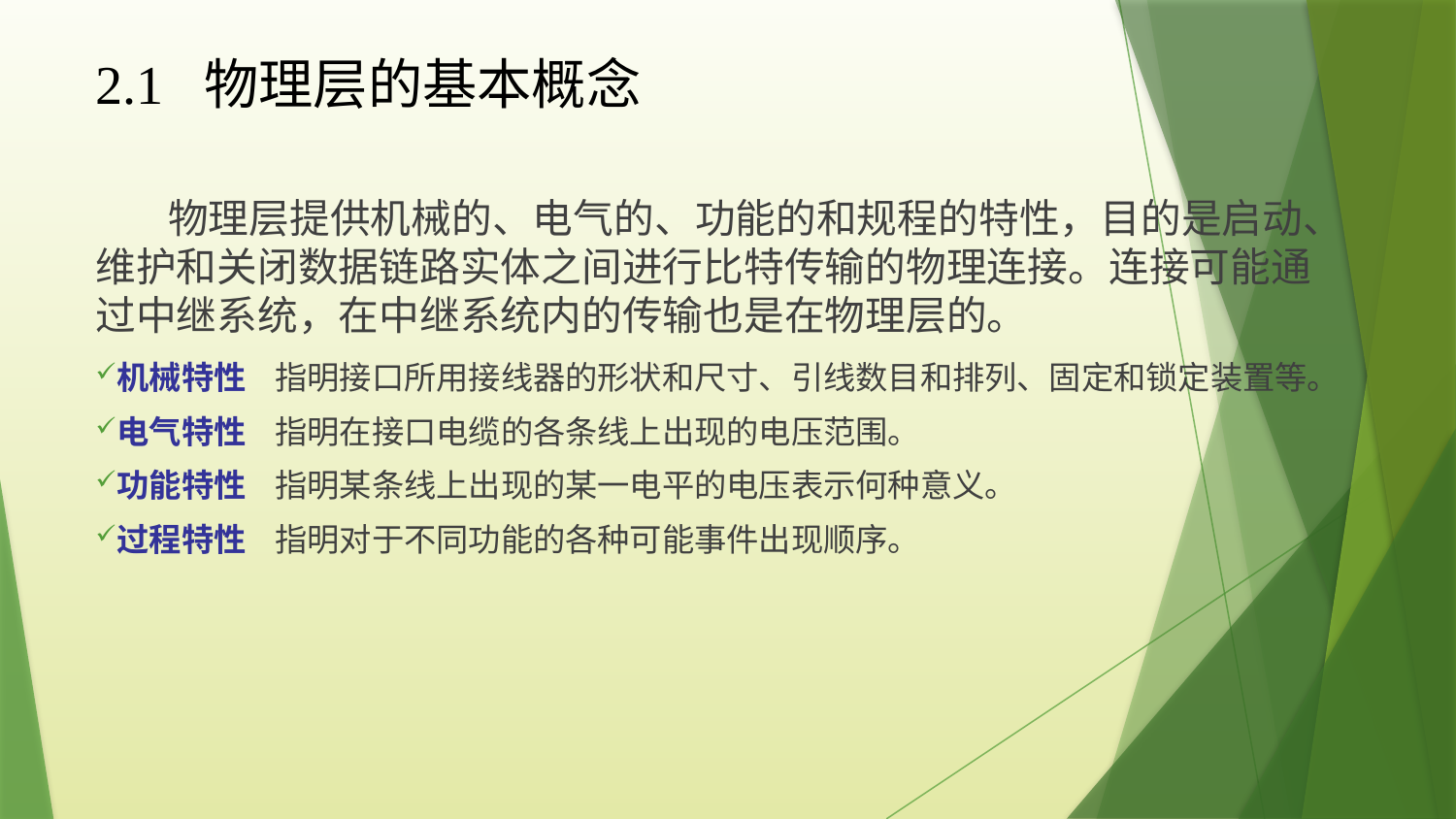

# 2.1  物理层的基本概念
       物理层提供机械的、电气的、功能的和规程的特性，目的是启动、维护和关闭数据链路实体之间进行比特传输的物理连接。连接可能通过中继系统，在中继系统内的传输也是在物理层的。
机械特性    指明接口所用接线器的形状和尺寸、引线数目和排列、固定和锁定装置等。
电气特性    指明在接口电缆的各条线上出现的电压范围。
功能特性    指明某条线上出现的某一电平的电压表示何种意义。
过程特性    指明对于不同功能的各种可能事件出现顺序。